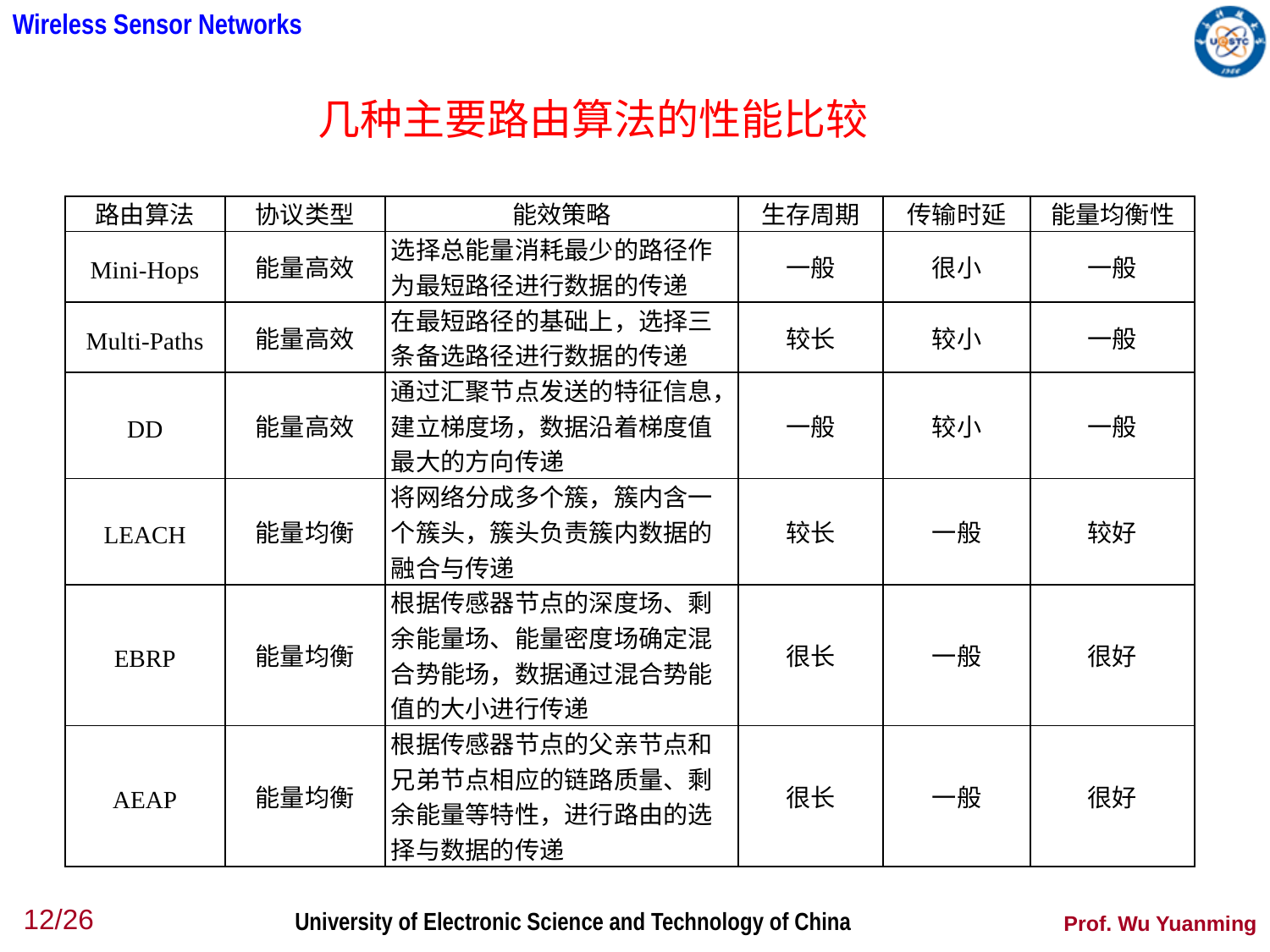

几种主要路由算法的性能比较
| 路由算法 | 协议类型 | 能效策略 | 生存周期 | 传输时延 | 能量均衡性 |
| --- | --- | --- | --- | --- | --- |
| Mini-Hops | 能量高效 | 选择总能量消耗最少的路径作为最短路径进行数据的传递 | 一般 | 很小 | 一般 |
| Multi-Paths | 能量高效 | 在最短路径的基础上，选择三条备选路径进行数据的传递 | 较长 | 较小 | 一般 |
| DD | 能量高效 | 通过汇聚节点发送的特征信息，建立梯度场，数据沿着梯度值最大的方向传递 | 一般 | 较小 | 一般 |
| LEACH | 能量均衡 | 将网络分成多个簇，簇内含一个簇头，簇头负责簇内数据的融合与传递 | 较长 | 一般 | 较好 |
| EBRP | 能量均衡 | 根据传感器节点的深度场、剩余能量场、能量密度场确定混合势能场，数据通过混合势能值的大小进行传递 | 很长 | 一般 | 很好 |
| AEAP | 能量均衡 | 根据传感器节点的父亲节点和兄弟节点相应的链路质量、剩余能量等特性，进行路由的选择与数据的传递 | 很长 | 一般 | 很好 |
12/26